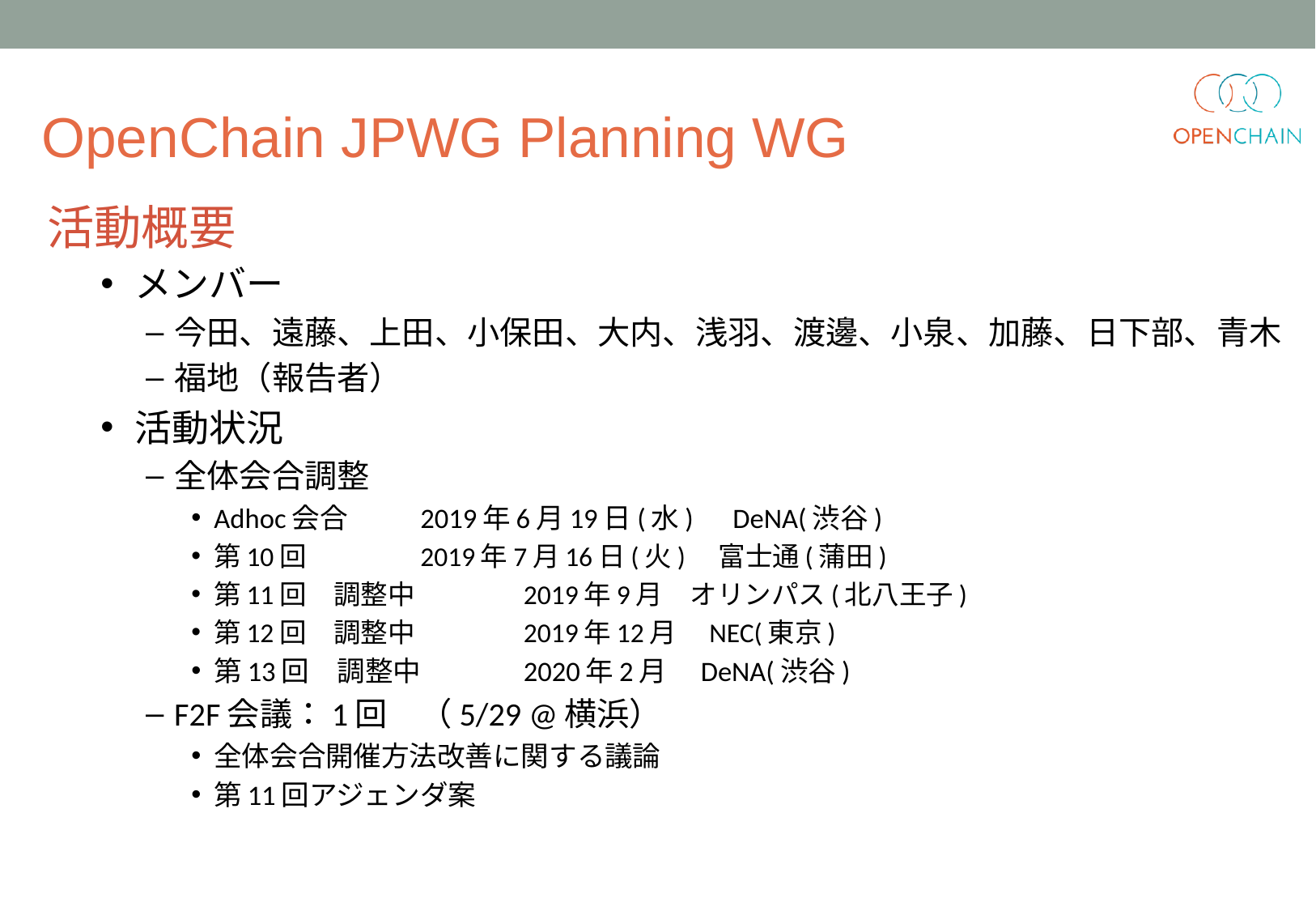

OpenChain JPWG Planning WG
活動概要
メンバー
今田、遠藤、上田、小保田、大内、浅羽、渡邊、小泉、加藤、日下部、青木
福地（報告者）
活動状況
全体会合調整
Adhoc会合		2019年6月19日(水)　DeNA(渋谷)
第10回　		2019年7月16日(火)　富士通(蒲田)
第11回　調整中　 	2019年9月　オリンパス(北八王子)
第12回　調整中　 	2019年12月　NEC(東京)
第13回　調整中　	2020年2月　DeNA(渋谷)
F2F会議：1回　（5/29 @横浜）
全体会合開催方法改善に関する議論
第11回アジェンダ案